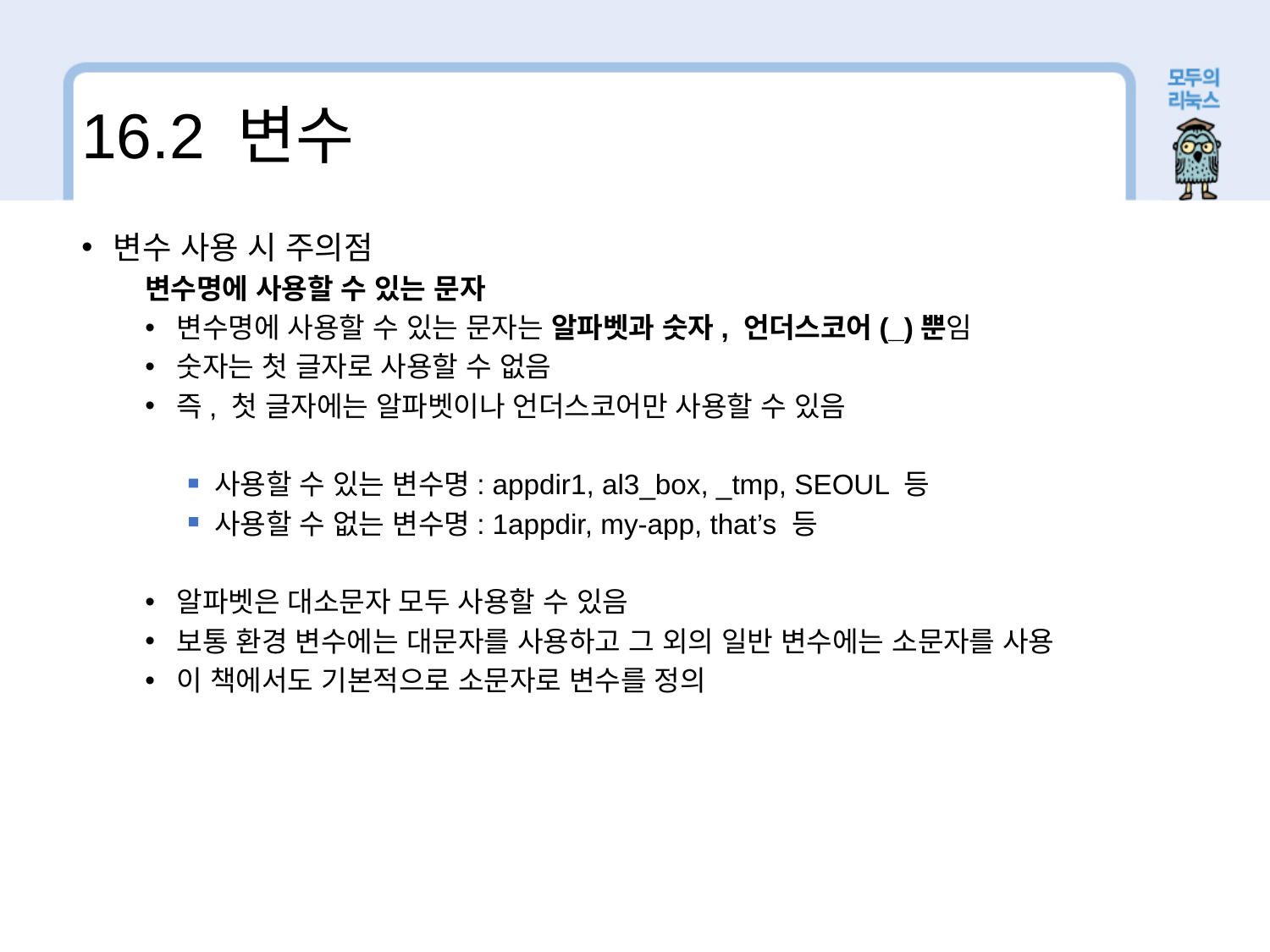

16.2 변수
변수 사용 시 주의점
변수명에 사용할 수 있는 문자
변수명에 사용할 수 있는 문자는 알파벳과 숫자, 언더스코어(_)뿐임
숫자는 첫 글자로 사용할 수 없음
즉, 첫 글자에는 알파벳이나 언더스코어만 사용할 수 있음

        사용할 수 있는 변수명: appdir1, al3_box, _tmp, SEOUL 등
        사용할 수 없는 변수명: 1appdir, my-app, that’s 등

알파벳은 대소문자 모두 사용할 수 있음
보통 환경 변수에는 대문자를 사용하고 그 외의 일반 변수에는 소문자를 사용
이 책에서도 기본적으로 소문자로 변수를 정의